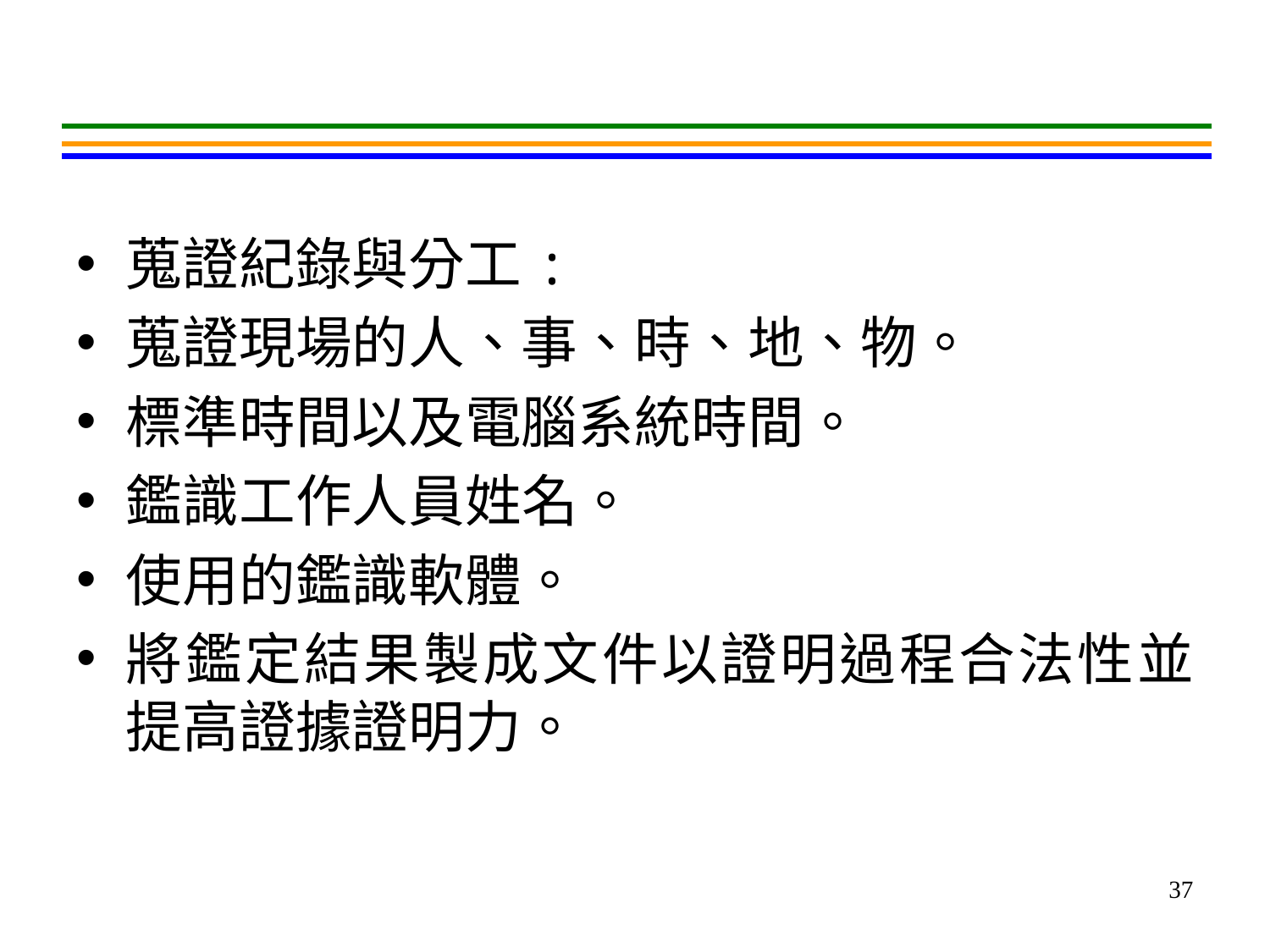

#
蒐證紀錄與分工:
蒐證現場的人、事、時、地、物。
標準時間以及電腦系統時間。
鑑識工作人員姓名。
使用的鑑識軟體。
將鑑定結果製成文件以證明過程合法性並提高證據證明力。
37